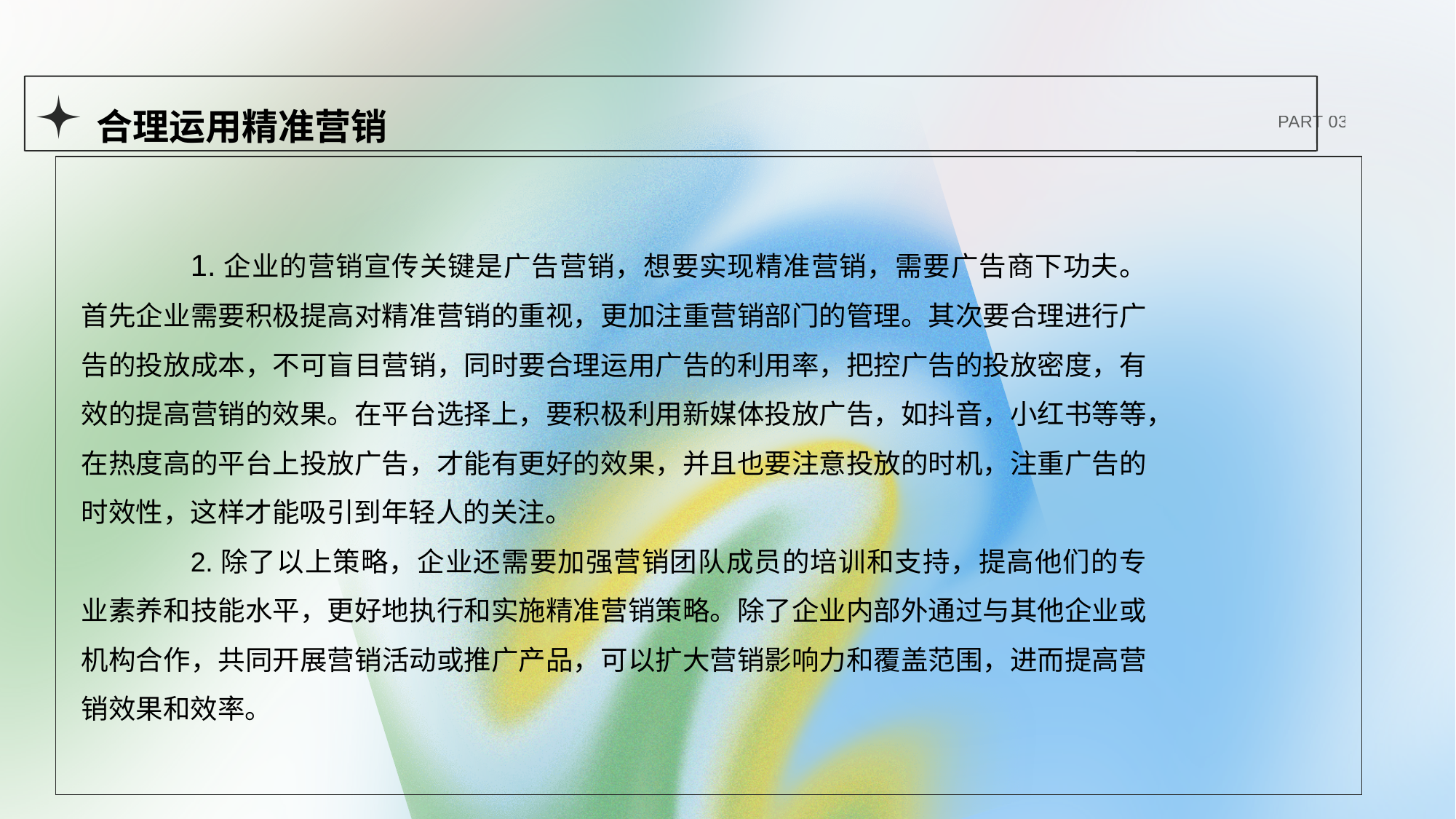

合理运用精准营销

PART 03

	1.企业的营销宣传关键是广告营销，想要实现精准营销，需要广告商下功夫。首先企业需要积极提高对精准营销的重视，更加注重营销部门的管理。其次要合理进行广告的投放成本，不可盲目营销，同时要合理运用广告的利用率，把控广告的投放密度，有效的提高营销的效果。在平台选择上，要积极利用新媒体投放广告，如抖音，小红书等等，在热度高的平台上投放广告，才能有更好的效果，并且也要注意投放的时机，注重广告的时效性，这样才能吸引到年轻人的关注。
	2.除了以上策略，企业还需要加强营销团队成员的培训和支持，提高他们的专业素养和技能水平，更好地执行和实施精准营销策略。除了企业内部外通过与其他企业或机构合作，共同开展营销活动或推广产品，可以扩大营销影响力和覆盖范围，进而提高营销效果和效率。